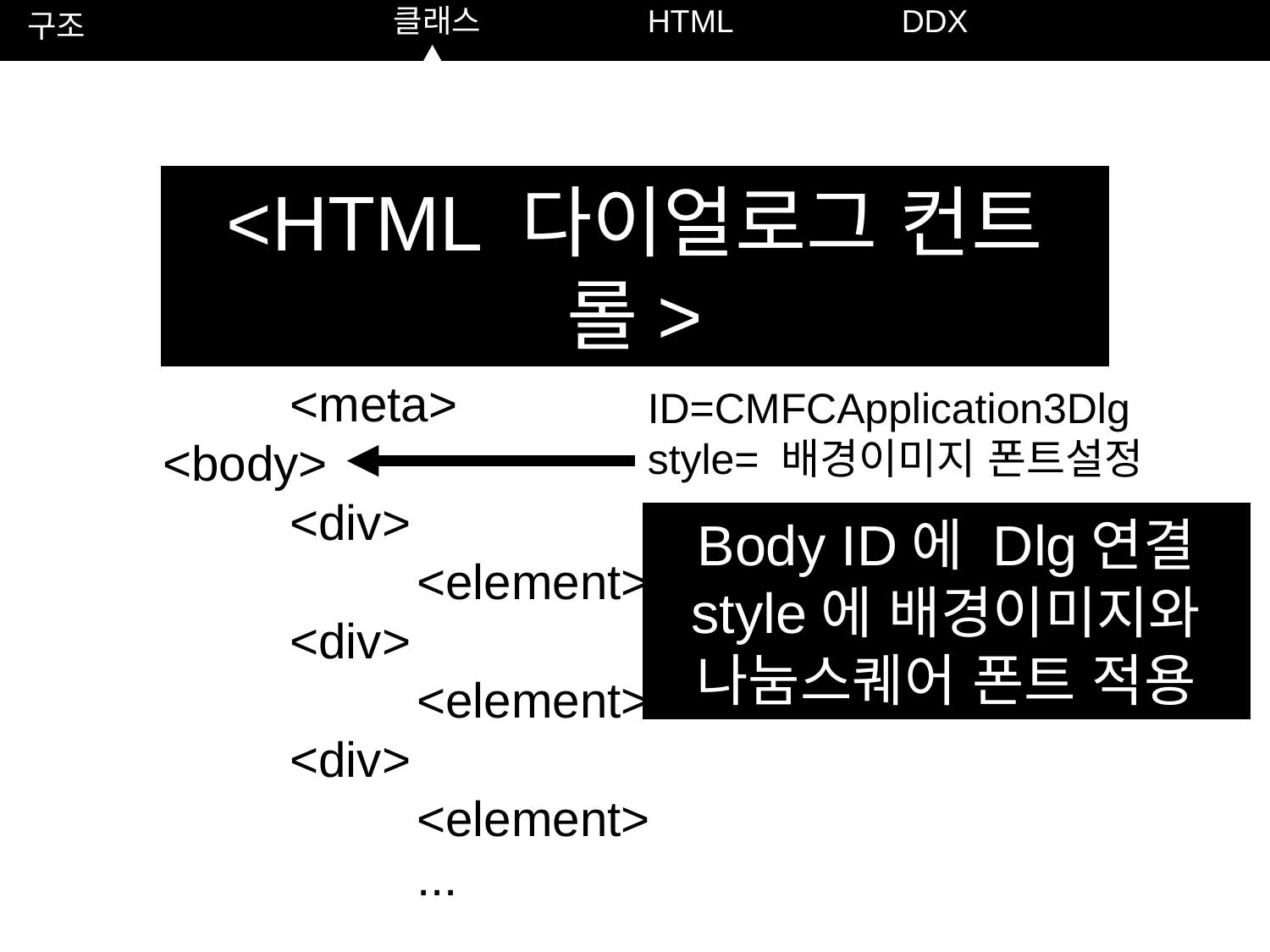

구조
			클래스		HTML		DDX

<HTML 다이얼로그 컨트롤>
<head>
	<meta>
<body>
	<div>
		<element>
	<div>
		<element>
	<div>
		<element>
		...
ID=CMFCApplication3Dlg
style= 배경이미지 폰트설정
Body ID에 Dlg연결
style에 배경이미지와
나눔스퀘어 폰트 적용